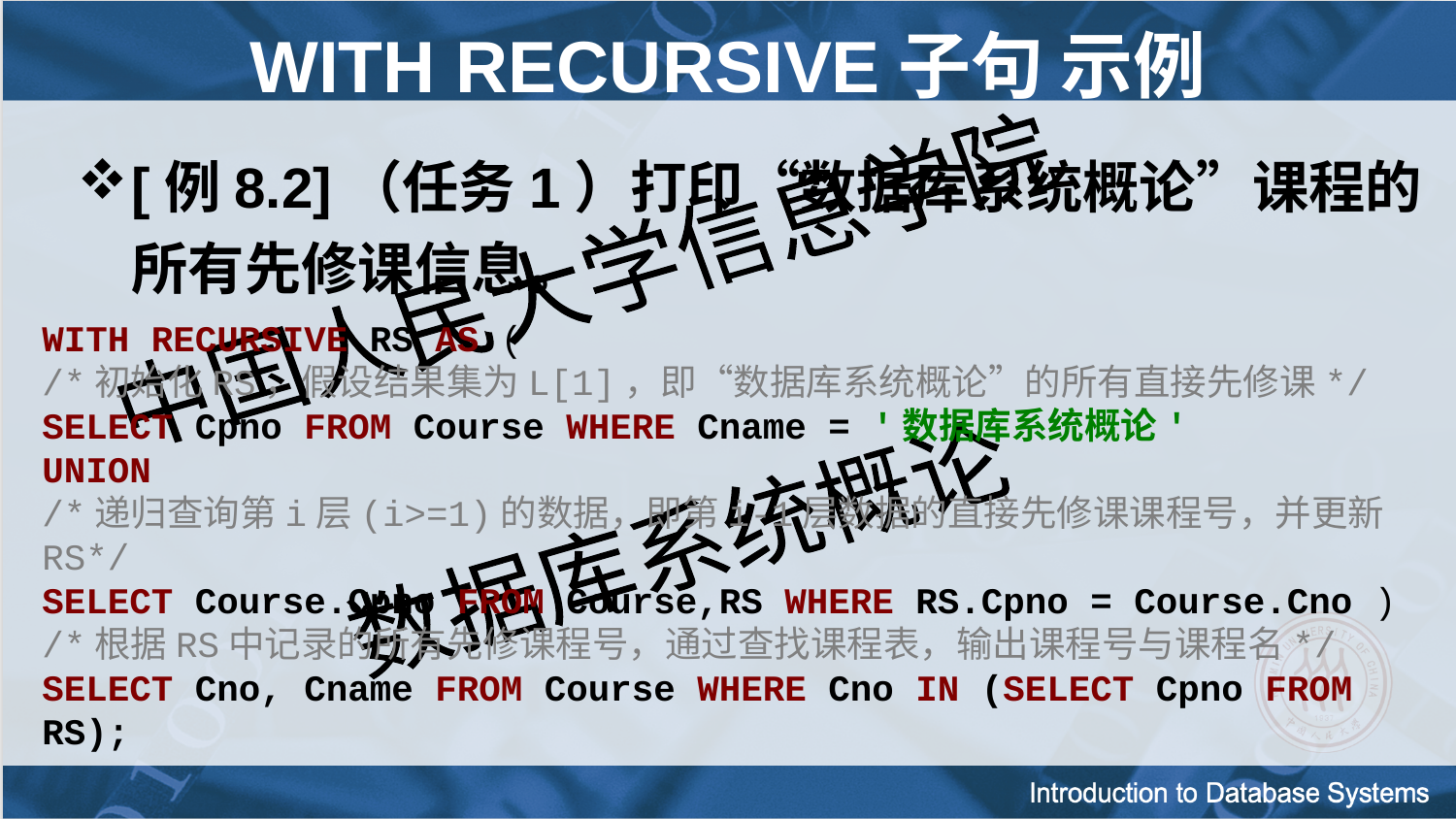

WITH RECURSIVE子句 示例
[例8.2]（任务1）打印“数据库系统概论”课程的所有先修课信息。
WITH RECURSIVE RS AS (
/*初始化RS，假设结果集为L[1]，即“数据库系统概论”的所有直接先修课*/
SELECT Cpno FROM Course WHERE Cname = '数据库系统概论'
UNION
/*递归查询第i层(i>=1)的数据，即第i-1层数据的直接先修课课程号，并更新RS*/
SELECT Course.Cpno FROM Course,RS WHERE RS.Cpno = Course.Cno )
/*根据RS中记录的所有先修课程号，通过查找课程表，输出课程号与课程名*/
SELECT Cno, Cname FROM Course WHERE Cno IN (SELECT Cpno FROM RS);